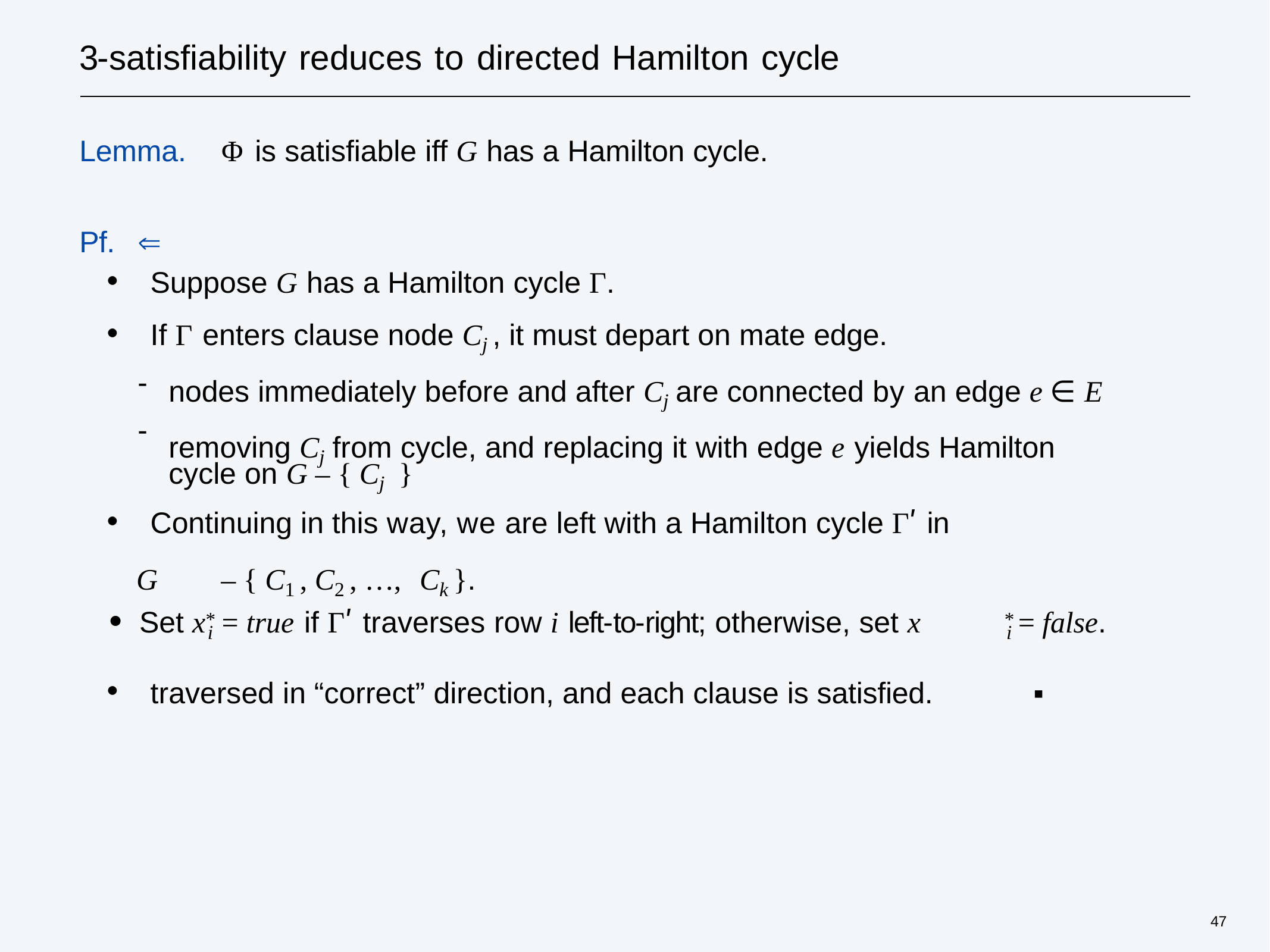

# 3-satisfiability reduces to directed Hamilton cycle

Lemma.
Φ is satisfiable iff G has a Hamilton cycle.
Pf.	⇐
・Suppose G has a Hamilton cycle Γ.
・If Γ enters clause node Cj , it must depart on mate edge.
-
-
nodes immediately before and after Cj are connected by an edge e ∈ E
removing Cj from cycle, and replacing it with edge e yields Hamilton
cycle on G – { Cj }
・Continuing in this way, we are left with a Hamilton cycle Γʹ in
G	– { C1 , C2 , …,	Ck }.
・
Set x	= true if Γʹ traverses row i left-to-right; otherwise, set x
= false.
*	*
i	i
・traversed in “correct” direction, and each clause is satisfied.	▪
47